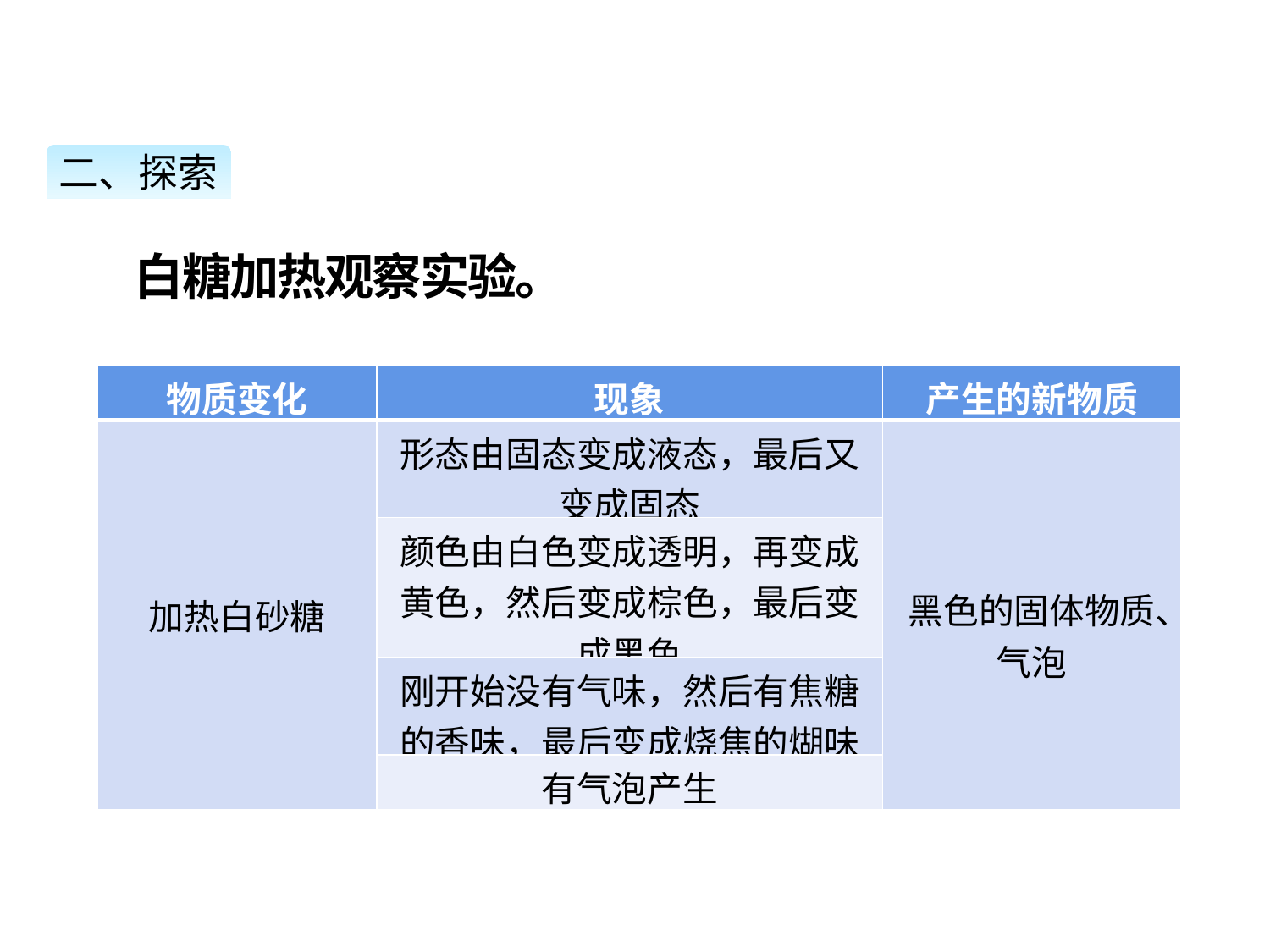

二、探索
白糖加热观察实验。
| 物质变化 | 现象 | 产生的新物质 |
| --- | --- | --- |
| 加热白砂糖 | 形态由固态变成液态，最后又变成固态 | 黑色的固体物质、气泡 |
|  | 颜色由白色变成透明，再变成黄色，然后变成棕色，最后变成黑色 |  |
|  | 刚开始没有气味，然后有焦糖的香味，最后变成烧焦的煳味 |  |
|  | 有气泡产生 |  |